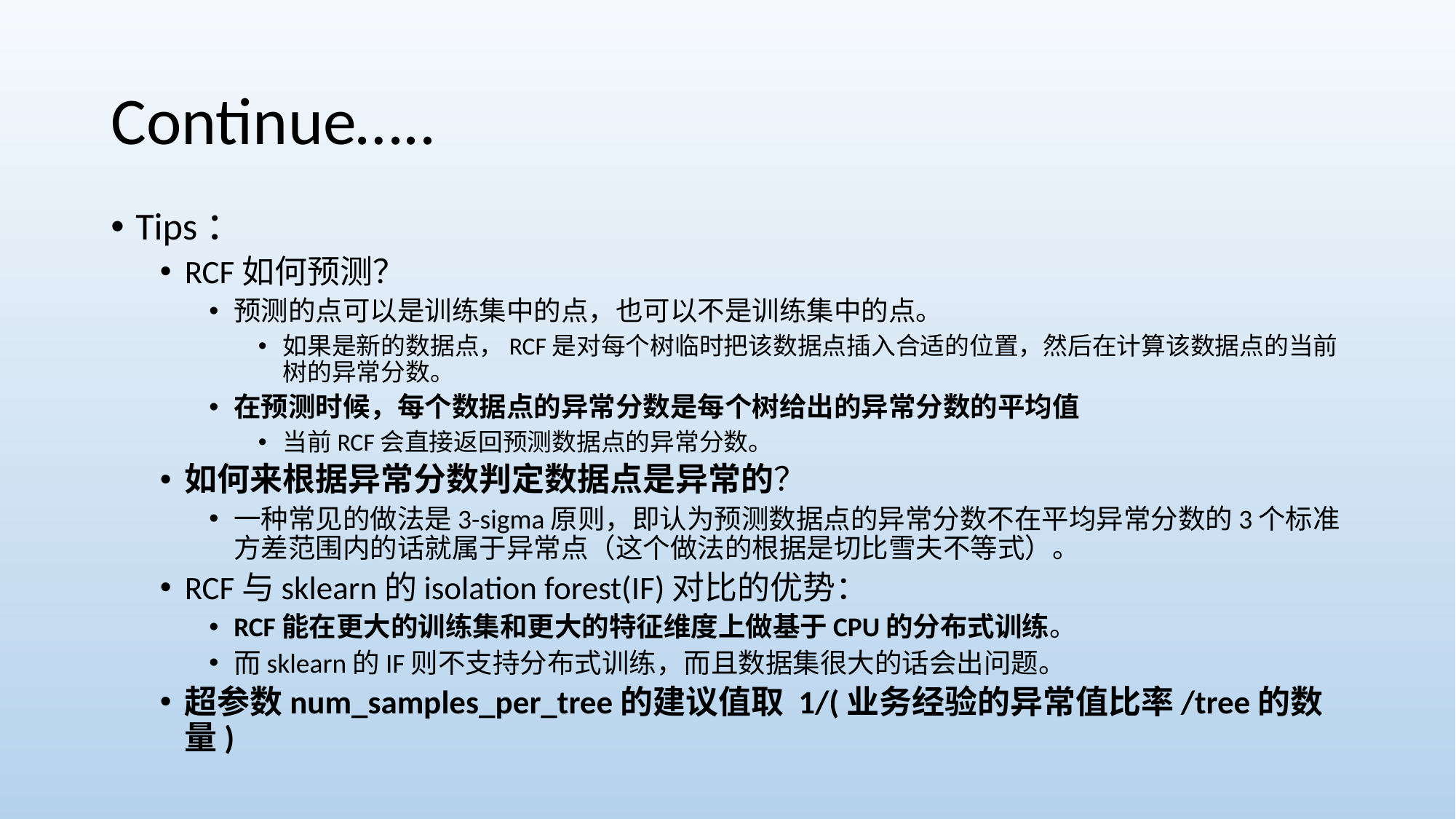

# Continue…..
Tips：
RCF如何预测？
预测的点可以是训练集中的点，也可以不是训练集中的点。
如果是新的数据点，RCF是对每个树临时把该数据点插入合适的位置，然后在计算该数据点的当前树的异常分数。
在预测时候，每个数据点的异常分数是每个树给出的异常分数的平均值
当前RCF会直接返回预测数据点的异常分数。
如何来根据异常分数判定数据点是异常的？
一种常见的做法是3-sigma原则，即认为预测数据点的异常分数不在平均异常分数的3个标准方差范围内的话就属于异常点（这个做法的根据是切比雪夫不等式）。
RCF与sklearn的isolation forest(IF)对比的优势：
RCF能在更大的训练集和更大的特征维度上做基于CPU的分布式训练。
而sklearn的IF则不支持分布式训练，而且数据集很大的话会出问题。
超参数num_samples_per_tree的建议值取 1/(业务经验的异常值比率/tree的数量)